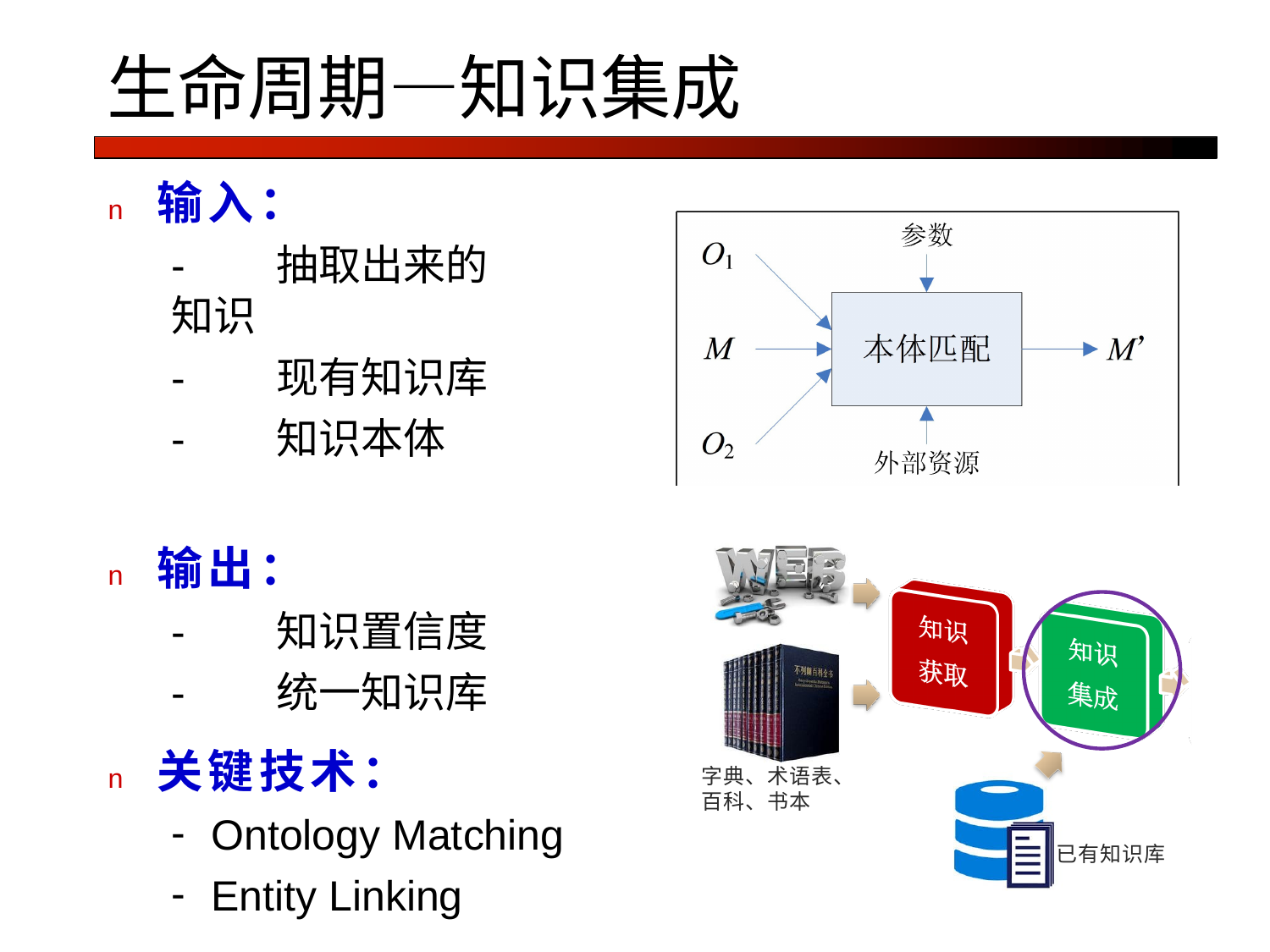

# 生命周期—知识集成

n	输入：

-	抽取出来的知识

-	现有知识库

-	知识本体

n	输出：

-	知识置信度

-	统一知识库

n	关键技术：

Ontology Matching

Entity Linking

字典、术语表、 百科、书本
已有知识库